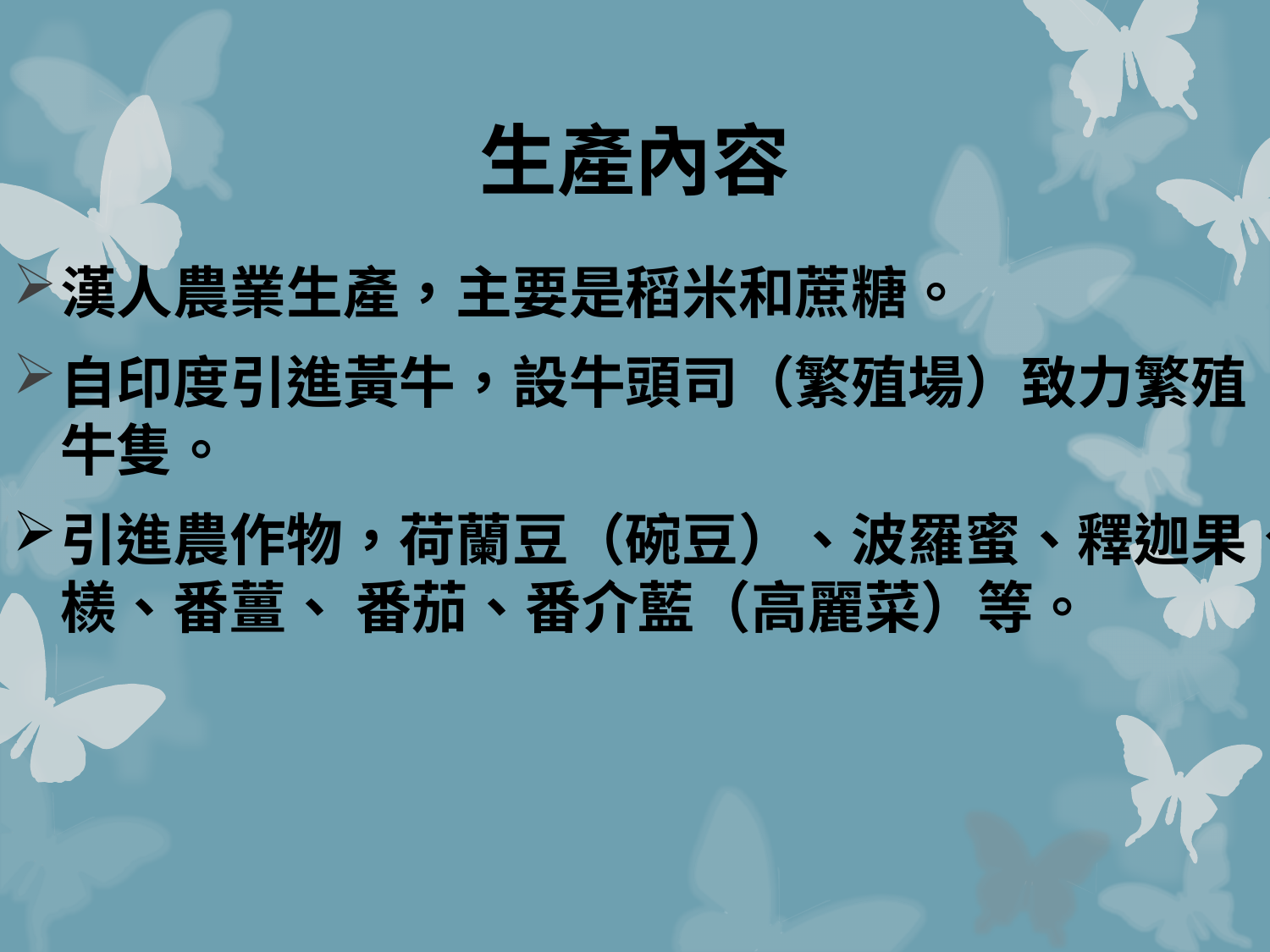

# 生產內容
漢人農業生產，主要是稻米和蔗糖。
自印度引進黃牛，設牛頭司（繁殖場）致力繁殖牛隻。
引進農作物，荷蘭豆（碗豆）、波羅蜜、釋迦果、檨、番薑、 番茄、番介藍（高麗菜）等。